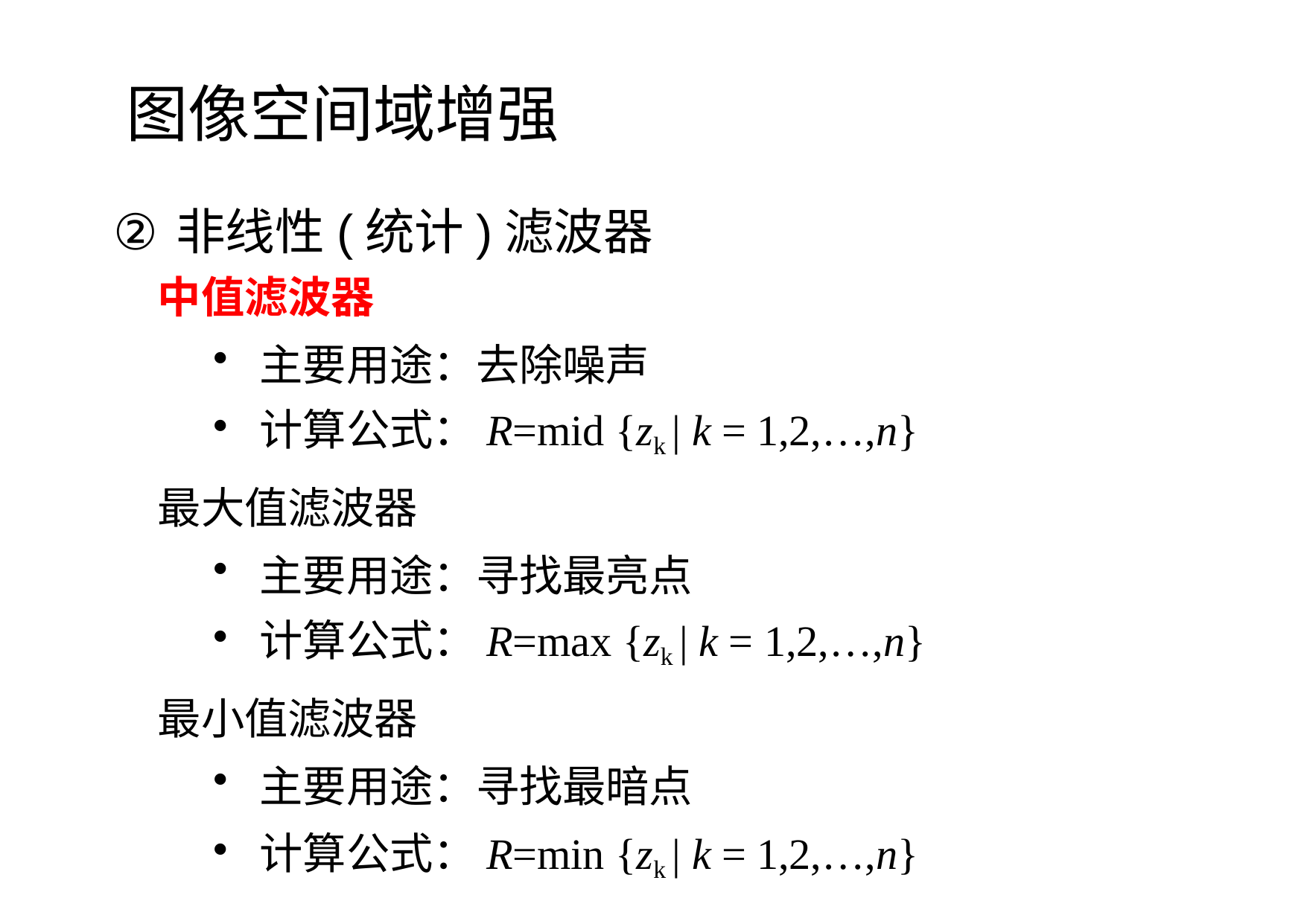

图像空间域增强
非线性(统计)滤波器
中值滤波器
主要用途：去除噪声
计算公式：R=mid {zk | k = 1,2,…,n}
最大值滤波器
主要用途：寻找最亮点
计算公式：R=max {zk | k = 1,2,…,n}
最小值滤波器
主要用途：寻找最暗点
计算公式：R=min {zk | k = 1,2,…,n}